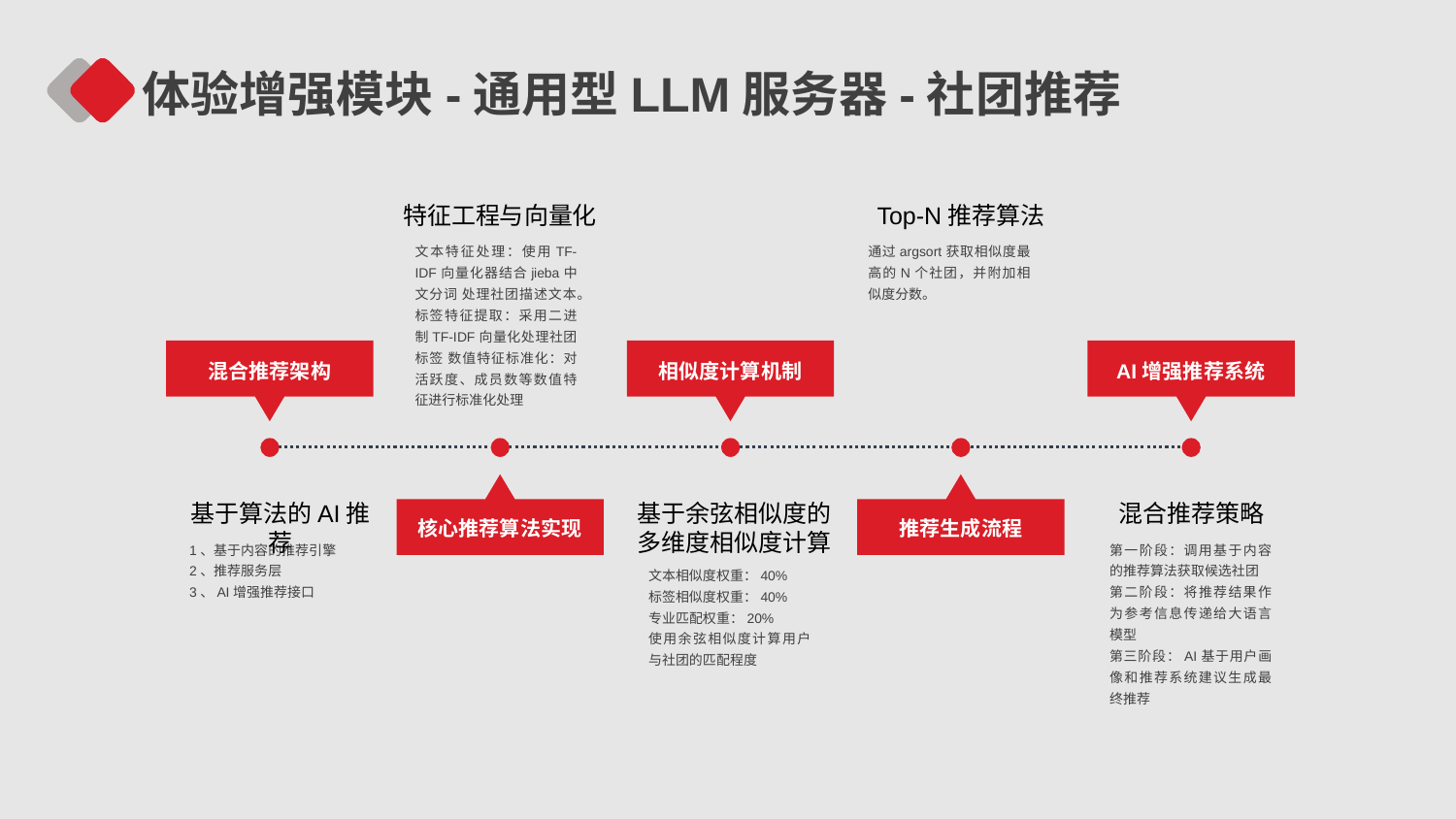

体验增强模块-通用型LLM服务器-社团推荐

特征工程与向量化
文本特征处理：使用TF-IDF向量化器结合jieba中文分词 处理社团描述文本。
标签特征提取：采用二进制TF-IDF向量化处理社团标签 数值特征标准化：对活跃度、成员数等数值特征进行标准化处理
Top-N推荐算法
通过argsort获取相似度最高的N个社团，并附加相似度分数。
混合推荐架构
相似度计算机制
AI增强推荐系统

核心推荐算法实现
推荐生成流程
基于余弦相似度的多维度相似度计算
文本相似度权重：40%
标签相似度权重：40%
专业匹配权重：20%
使用余弦相似度计算用户与社团的匹配程度
混合推荐策略
第一阶段：调用基于内容的推荐算法获取候选社团
第二阶段：将推荐结果作为参考信息传递给大语言模型
第三阶段：AI基于用户画像和推荐系统建议生成最终推荐
基于算法的AI推荐
1、基于内容的推荐引擎
2、推荐服务层
3、AI增强推荐接口